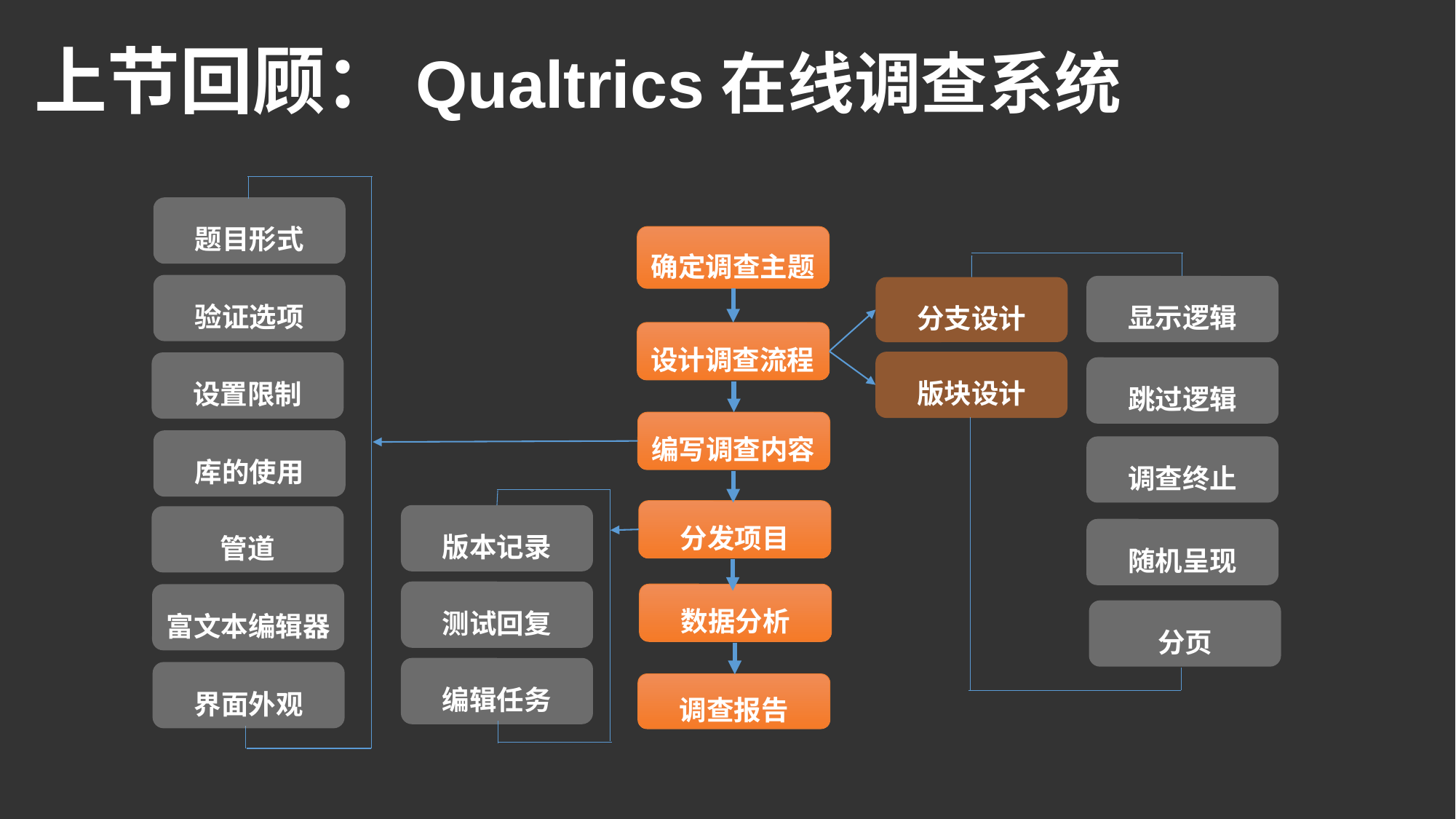

# 上节回顾：Qualtrics在线调查系统
题目形式
确定调查主题
验证选项
显示逻辑
分支设计
设计调查流程
版块设计
设置限制
跳过逻辑
编写调查内容
库的使用
调查终止
分发项目
版本记录
管道
随机呈现
测试回复
富文本编辑器
数据分析
分页
编辑任务
界面外观
调查报告